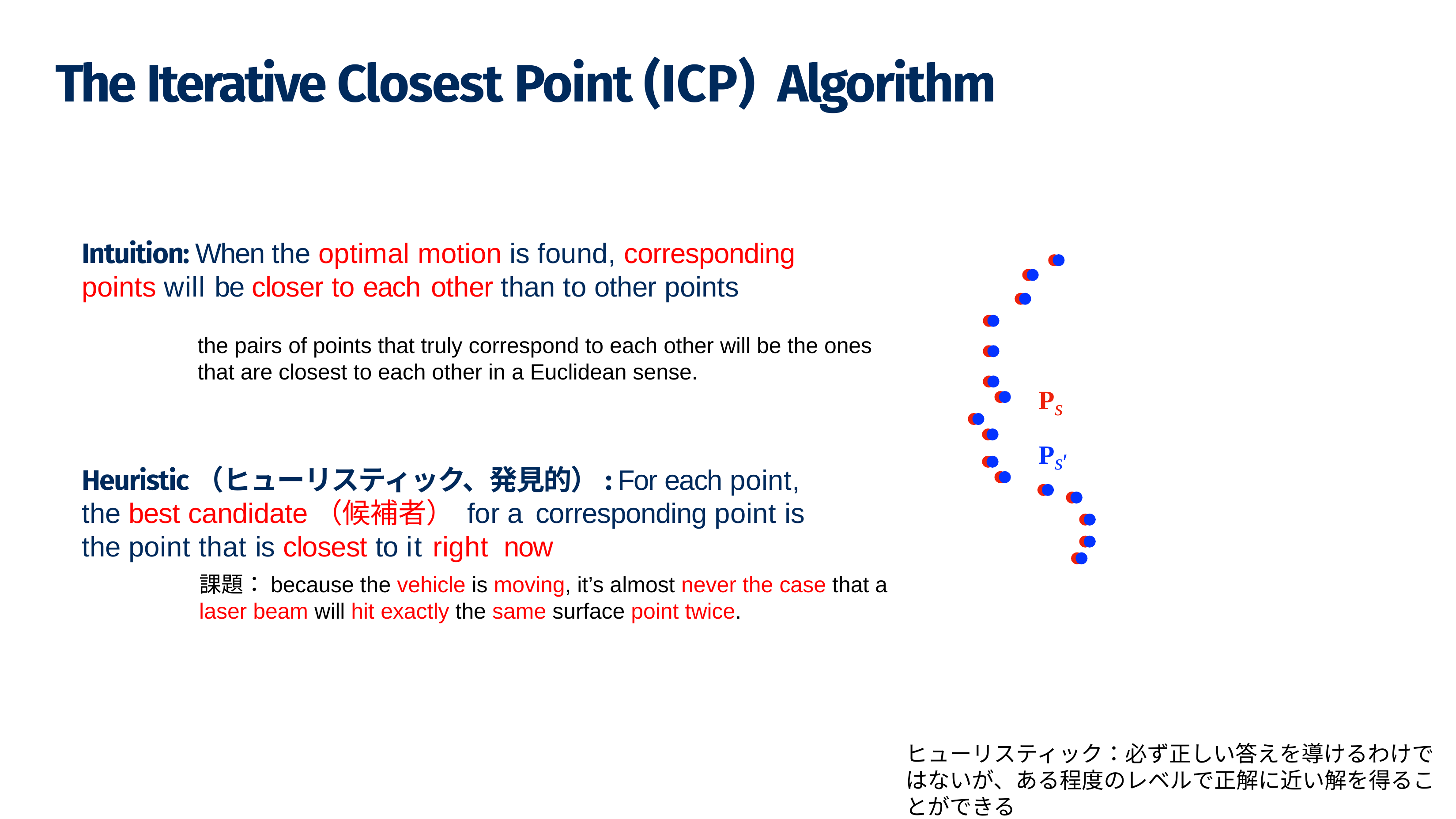

# The Iterative Closest Point (ICP) Algorithm
Intuition: When the optimal motion is found, corresponding  points will be closer to each other than to other points

the pairs of points that truly correspond to each other will be the ones that are closest to each other in a Euclidean sense.

Ps	Ps′

Heuristic（ヒューリスティック、発見的）: For each point, the best candidate（候補者） for a  corresponding point is the point that is closest to it right now

課題：because the vehicle is moving, it’s almost never the case that a laser beam will hit exactly the same surface point twice.
ヒューリスティック：必ず正しい答えを導けるわけではないが、ある程度のレベルで正解に近い解を得ることができる